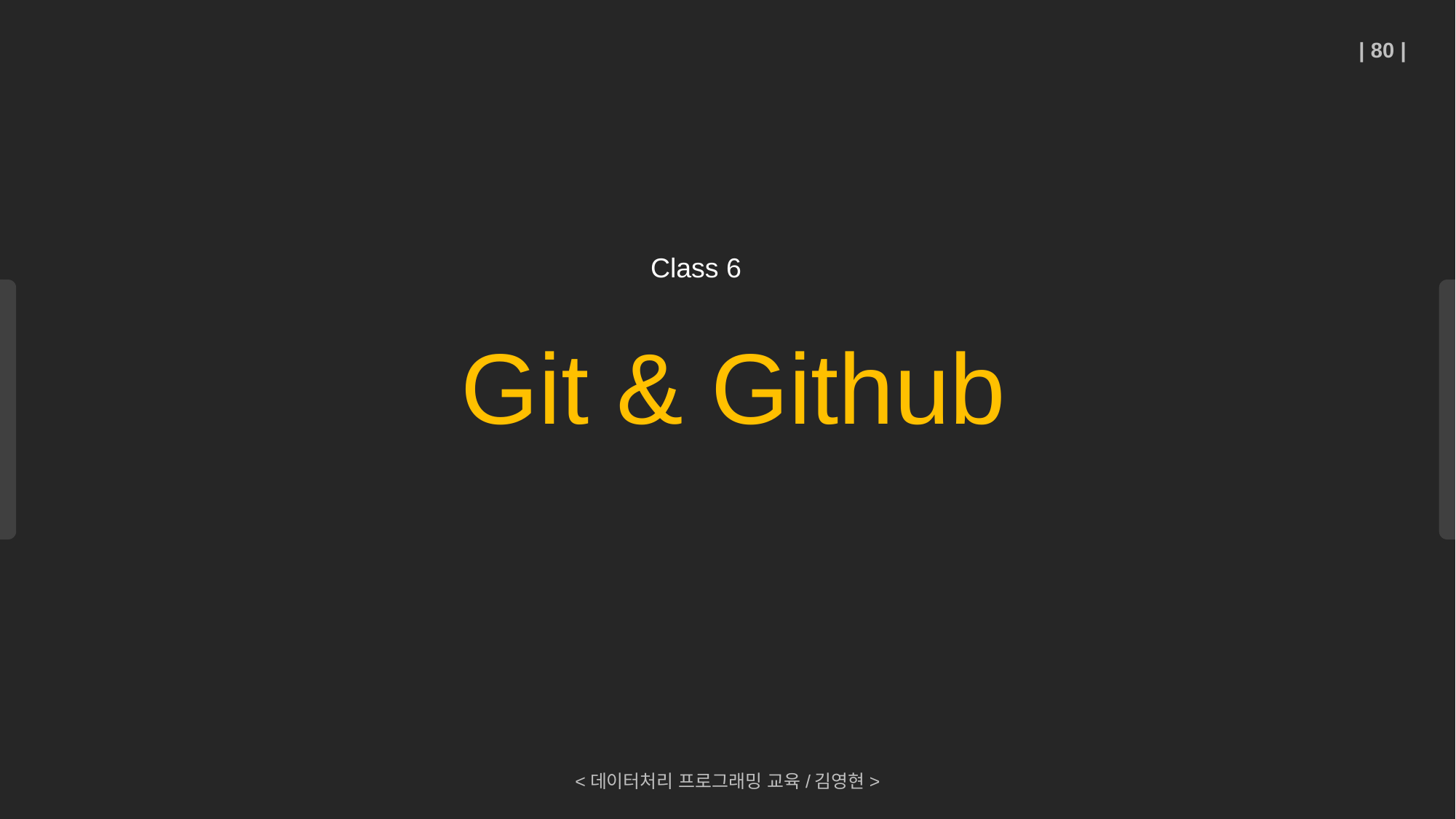

| 80 |
Git & Github
Class 6

<데이터처리 프로그래밍 교육/김영현>